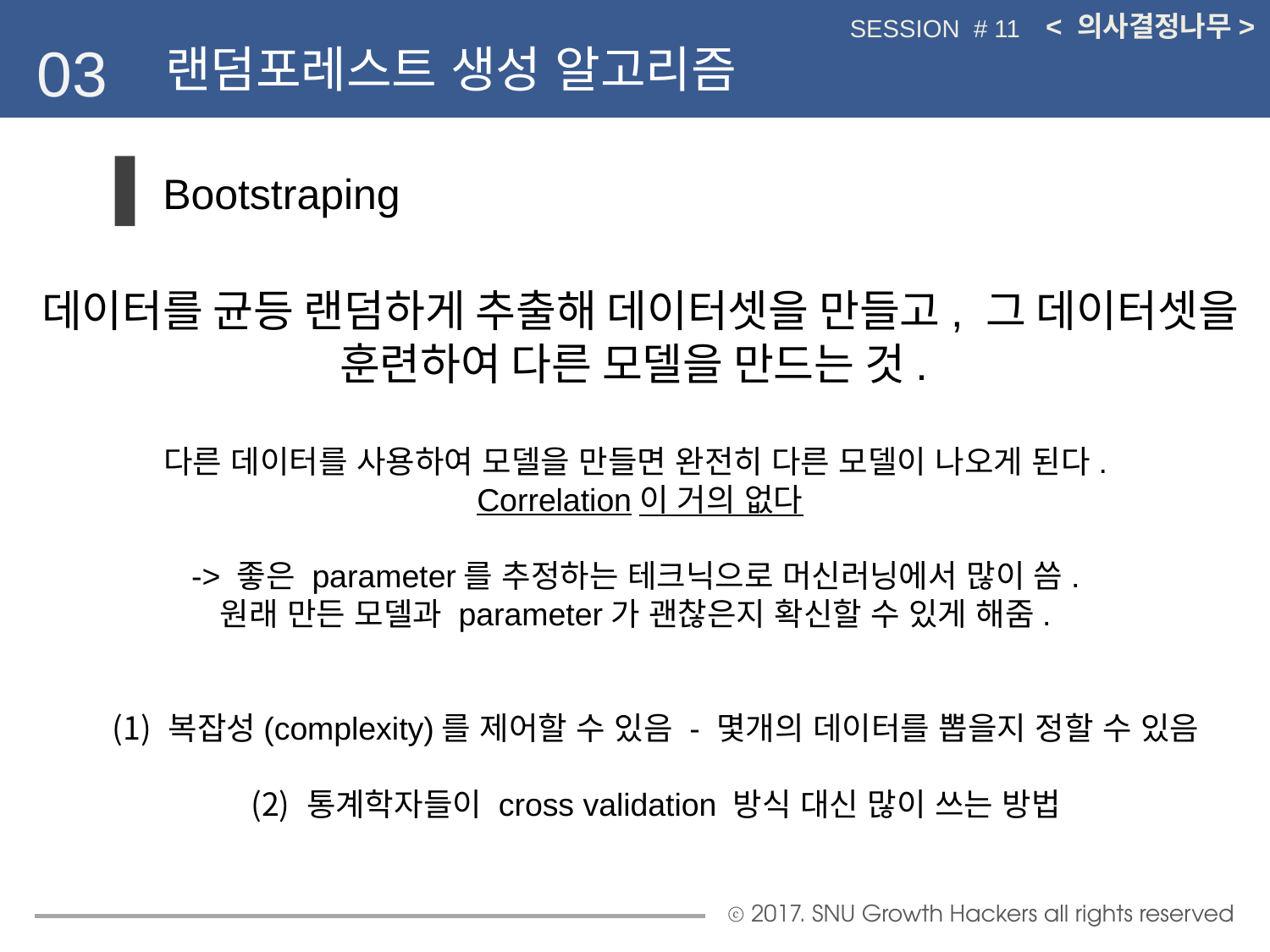

< 의사결정나무>
SESSION  # 11
03
랜덤포레스트 생성 알고리즘

Bootstraping
데이터를 균등 랜덤하게 추출해 데이터셋을 만들고, 그 데이터셋을 훈련하여 다른 모델을 만드는 것.

다른 데이터를 사용하여 모델을 만들면 완전히 다른 모델이 나오게 된다.
Correlation이 거의 없다

-> 좋은 parameter를 추정하는 테크닉으로 머신러닝에서 많이 씀.
원래 만든 모델과 parameter가 괜찮은지 확신할 수 있게 해줌.

 복잡성(complexity)를 제어할 수 있음 - 몇개의 데이터를 뽑을지 정할 수 있음

 통계학자들이 cross validation 방식 대신 많이 쓰는 방법

ⓒ 2017. SNU Growth Hackers all rights reserved